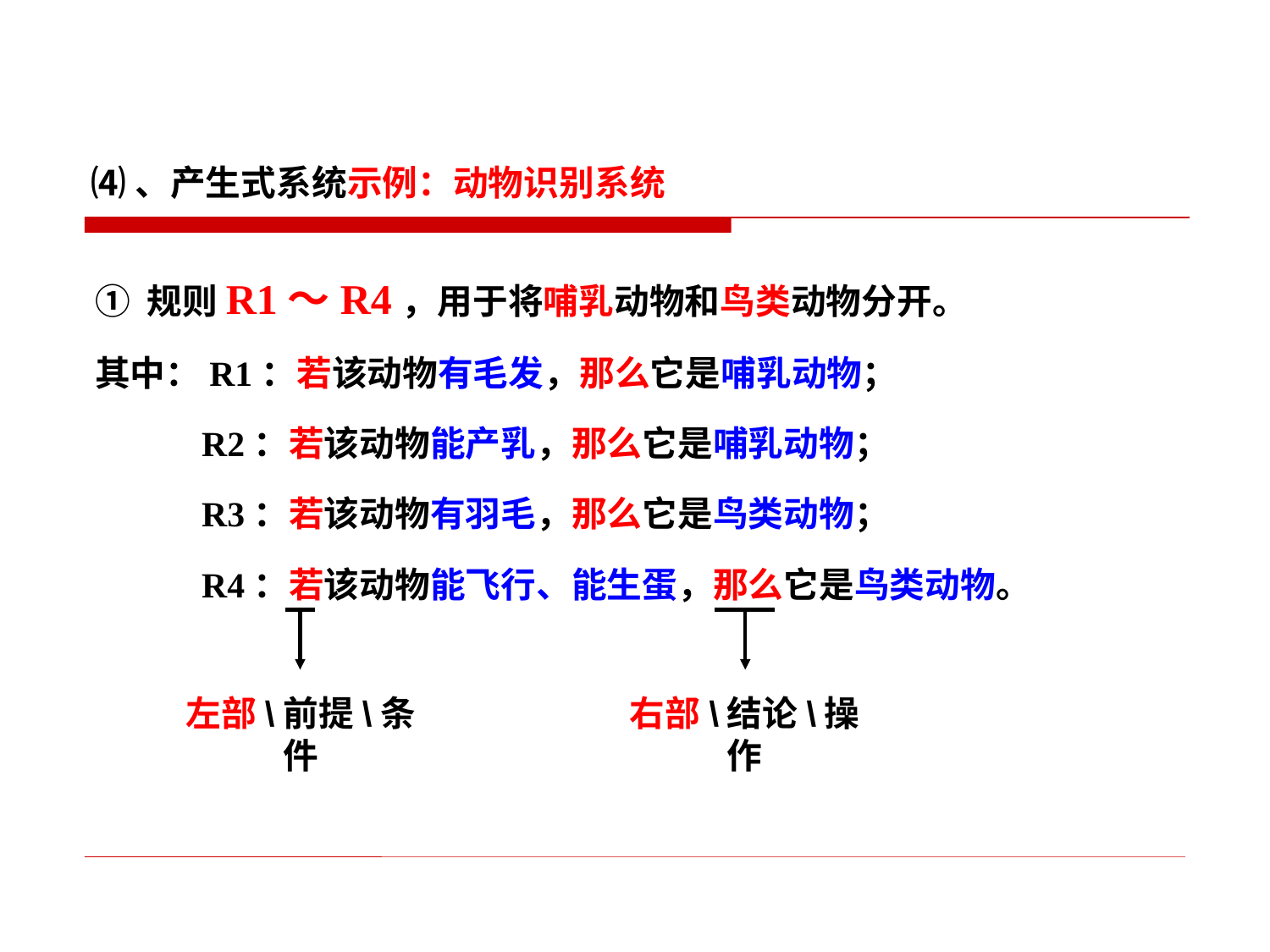

⑷、产生式系统示例：动物识别系统
① 规则R1～R4，用于将哺乳动物和鸟类动物分开。
其中：R1：若该动物有毛发，那么它是哺乳动物；
            R2：若该动物能产乳，那么它是哺乳动物；
            R3：若该动物有羽毛，那么它是鸟类动物；
            R4：若该动物能飞行、能生蛋，那么它是鸟类动物。
左部\前提\条件
右部\结论\操作